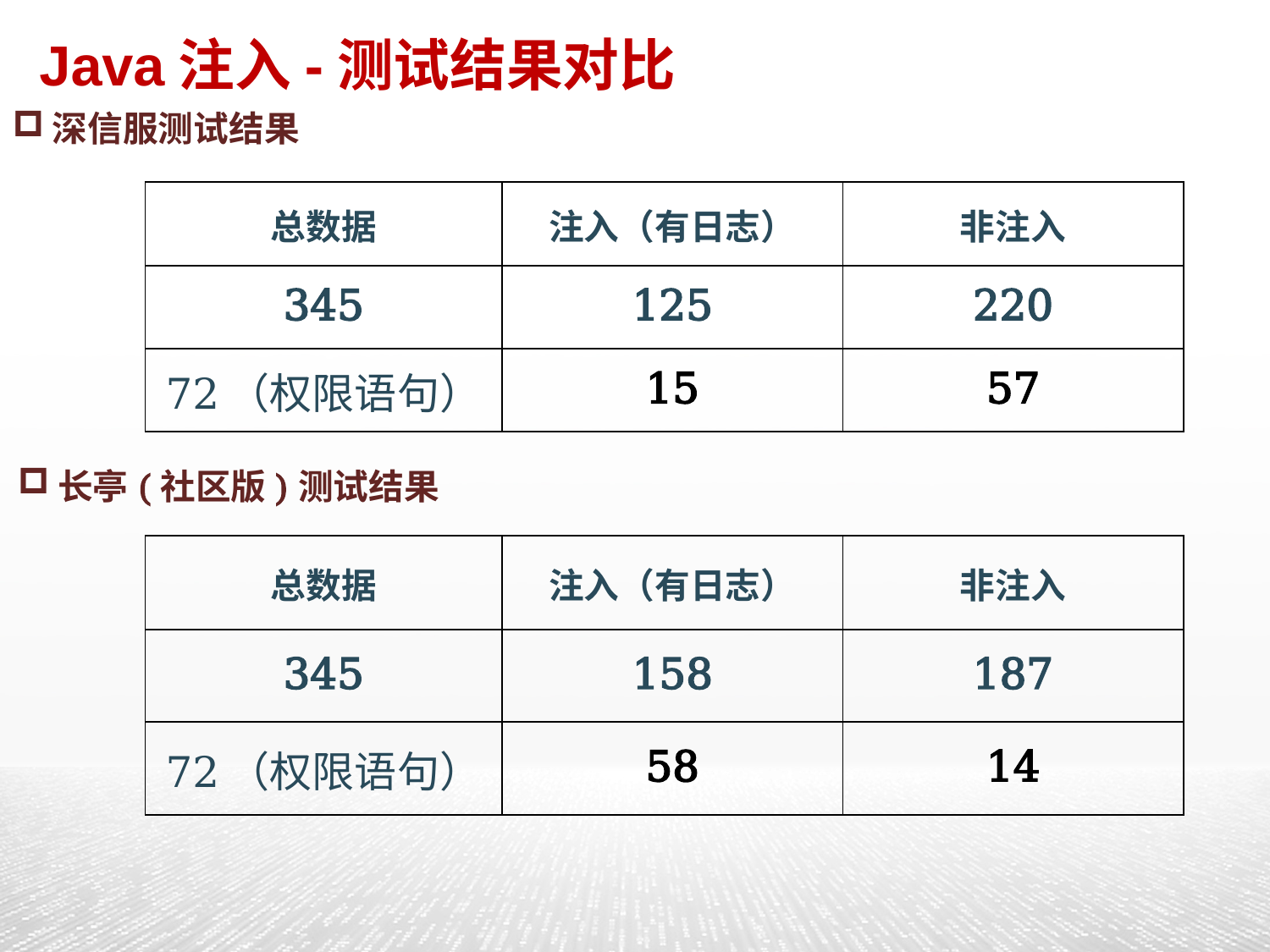

Java注入-测试结果对比
深信服测试结果
| 总数据 | 注入（有日志） | 非注入 |
| --- | --- | --- |
| 345 | 125 | 220 |
| 72（权限语句） | 15 | 57 |
长亭(社区版)测试结果
| 总数据 | 注入（有日志） | 非注入 |
| --- | --- | --- |
| 345 | 158 | 187 |
| 72（权限语句） | 58 | 14 |